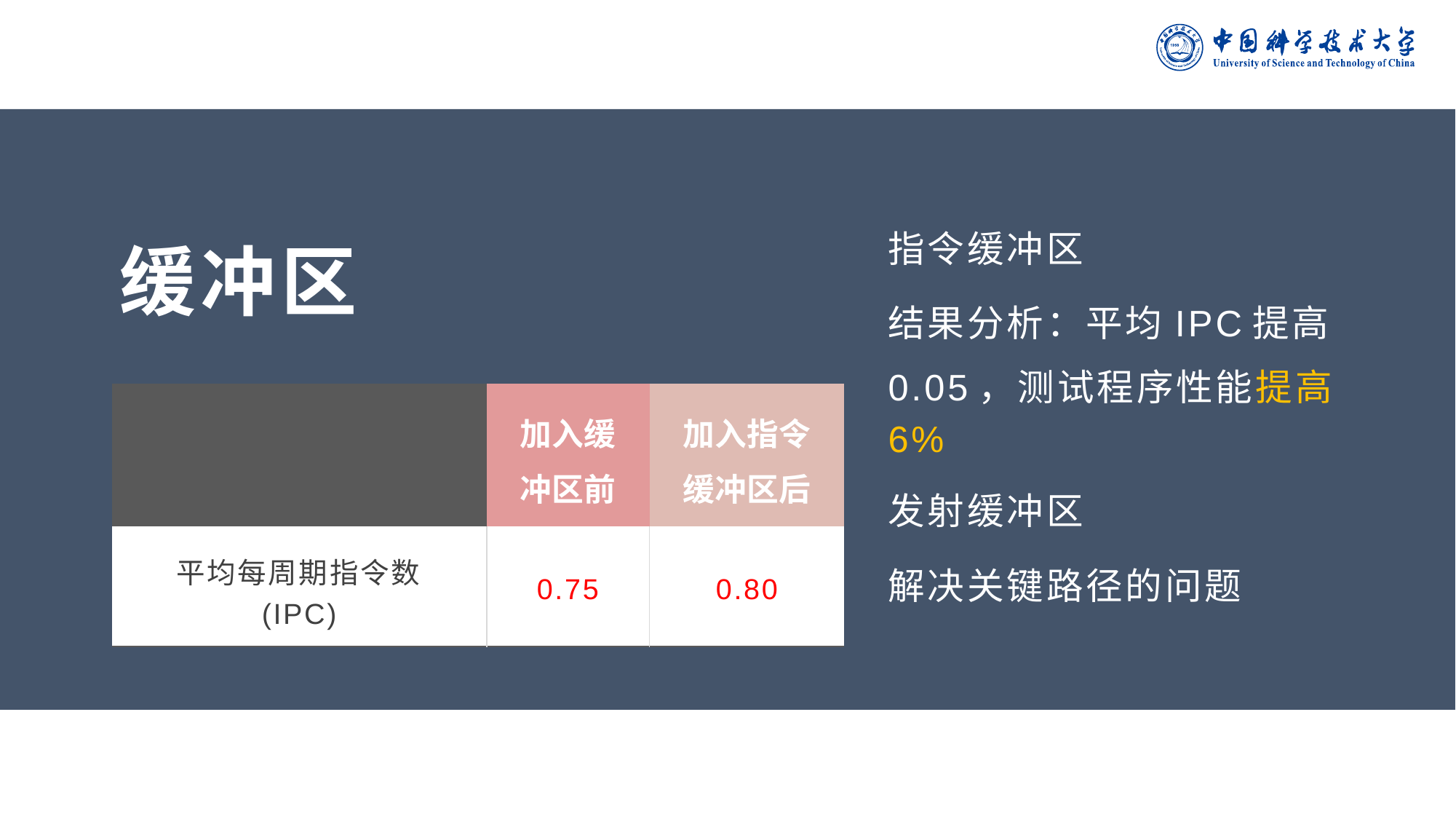

指令缓冲区
结果分析：平均IPC提高0.05，测试程序性能提高6%
发射缓冲区
解决关键路径的问题
缓冲区
|  | 加入缓冲区前 | 加入指令缓冲区后 |
| --- | --- | --- |
| 平均每周期指令数 (IPC) | 0.75 | 0.80 |
8